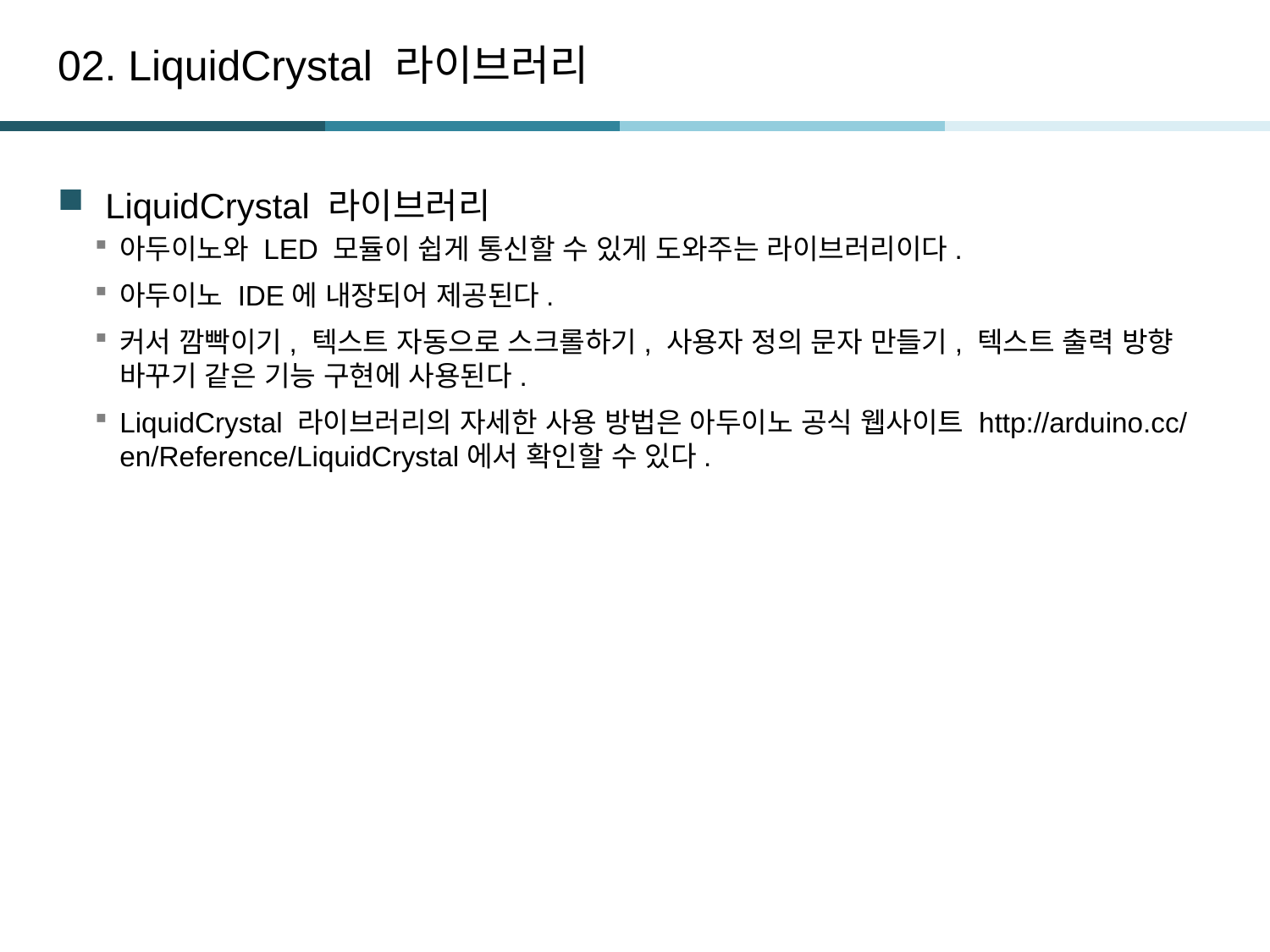

# 02. LiquidCrystal 라이브러리
LiquidCrystal 라이브러리
아두이노와 LED 모듈이 쉽게 통신할 수 있게 도와주는 라이브러리이다.
아두이노 IDE에 내장되어 제공된다.
커서 깜빡이기, 텍스트 자동으로 스크롤하기, 사용자 정의 문자 만들기, 텍스트 출력 방향 바꾸기 같은 기능 구현에 사용된다.
LiquidCrystal 라이브러리의 자세한 사용 방법은 아두이노 공식 웹사이트 http://arduino.cc/en/Reference/LiquidCrystal에서 확인할 수 있다.